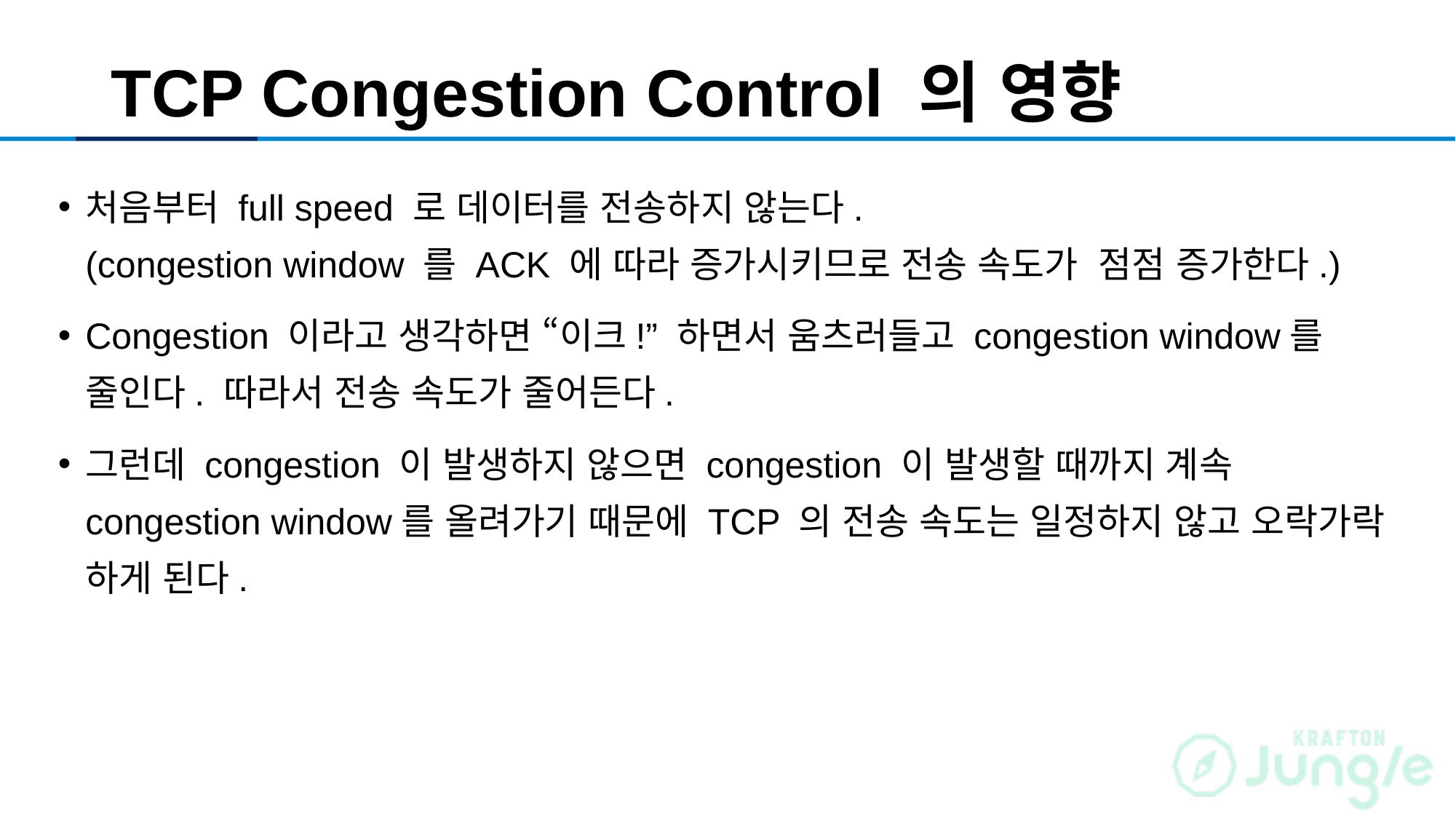

# TCP Congestion Control 의 영향
처음부터 full speed 로 데이터를 전송하지 않는다.
(congestion window 를 ACK 에 따라 증가시키므로 전송 속도가  점점 증가한다.)
Congestion 이라고 생각하면 “이크!” 하면서 움츠러들고 congestion window를 줄인다. 따라서 전송 속도가 줄어든다.
그런데 congestion 이 발생하지 않으면 congestion 이 발생할 때까지 계속 congestion window를 올려가기 때문에 TCP 의 전송 속도는 일정하지 않고 오락가락 하게 된다.